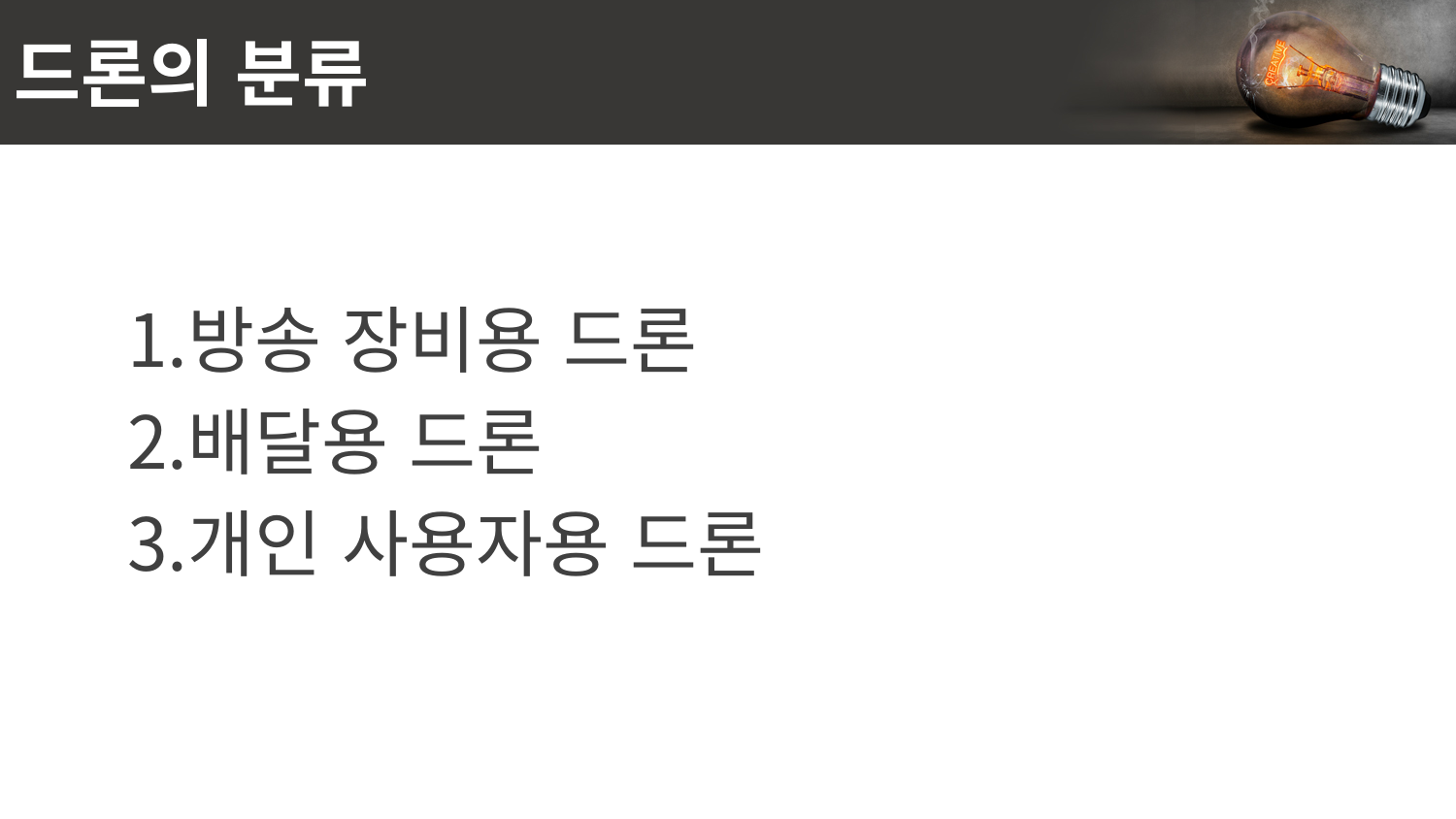

# 드론의 분류

방송 장비용 드론
배달용 드론
개인 사용자용 드론